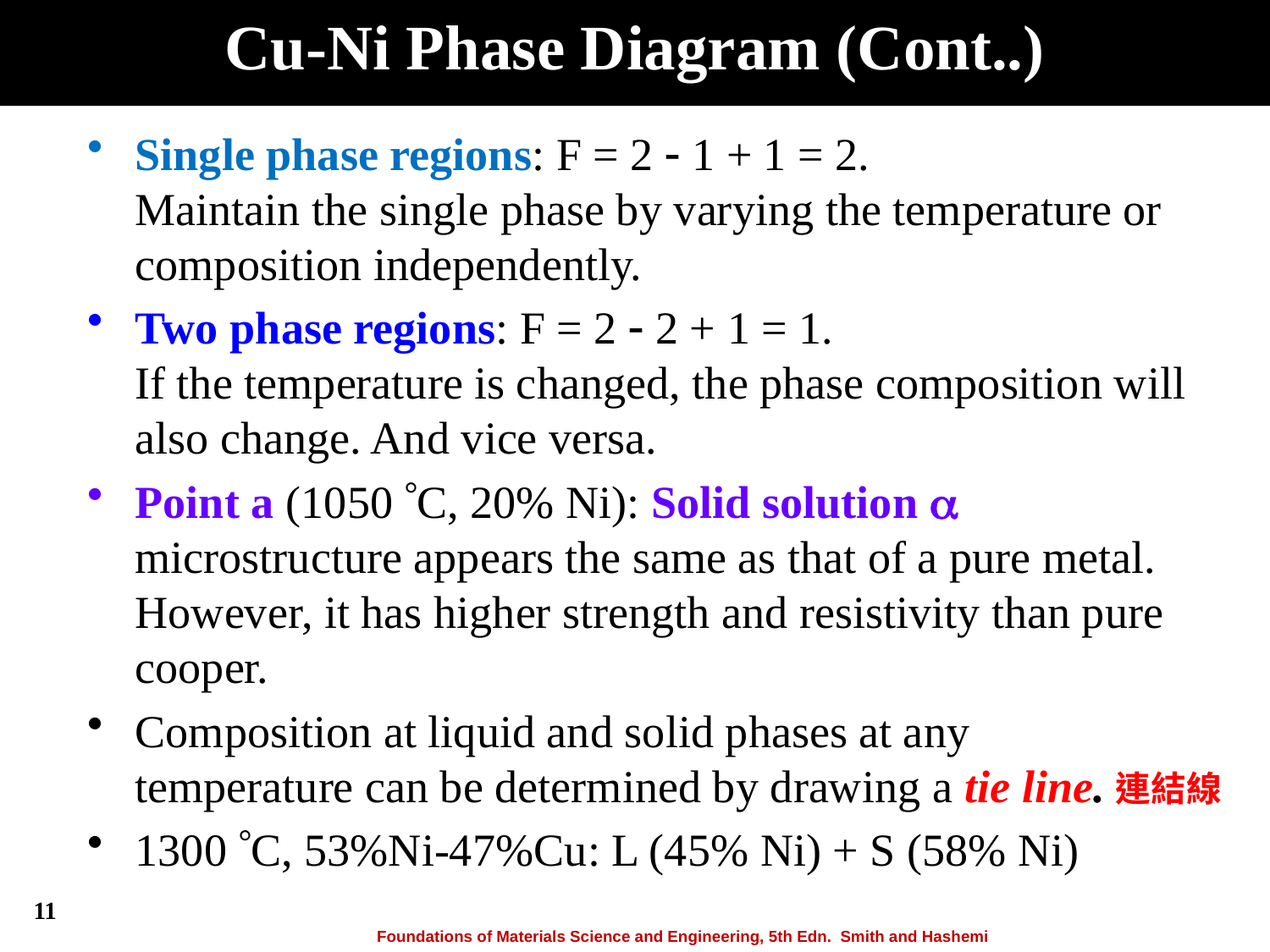

Cu-Ni Phase Diagram (Cont..)
Single phase regions: F = 2 − 1 + 1 = 2.
Maintain the single phase by varying the temperature or composition independently.
Two phase regions: F = 2 − 2 + 1 = 1.
If the temperature is changed, the phase composition will also change. And vice versa.
Point a (1050 °C, 20% Ni): Solid solution α microstructure appears the same as that of a pure metal. However, it has higher strength and resistivity than pure cooper.
Composition at liquid and solid phases at any temperature can be determined by drawing a tie line.
1300 °C, 53%Ni-47%Cu: L (45% Ni) + S (58% Ni)

連結線
11